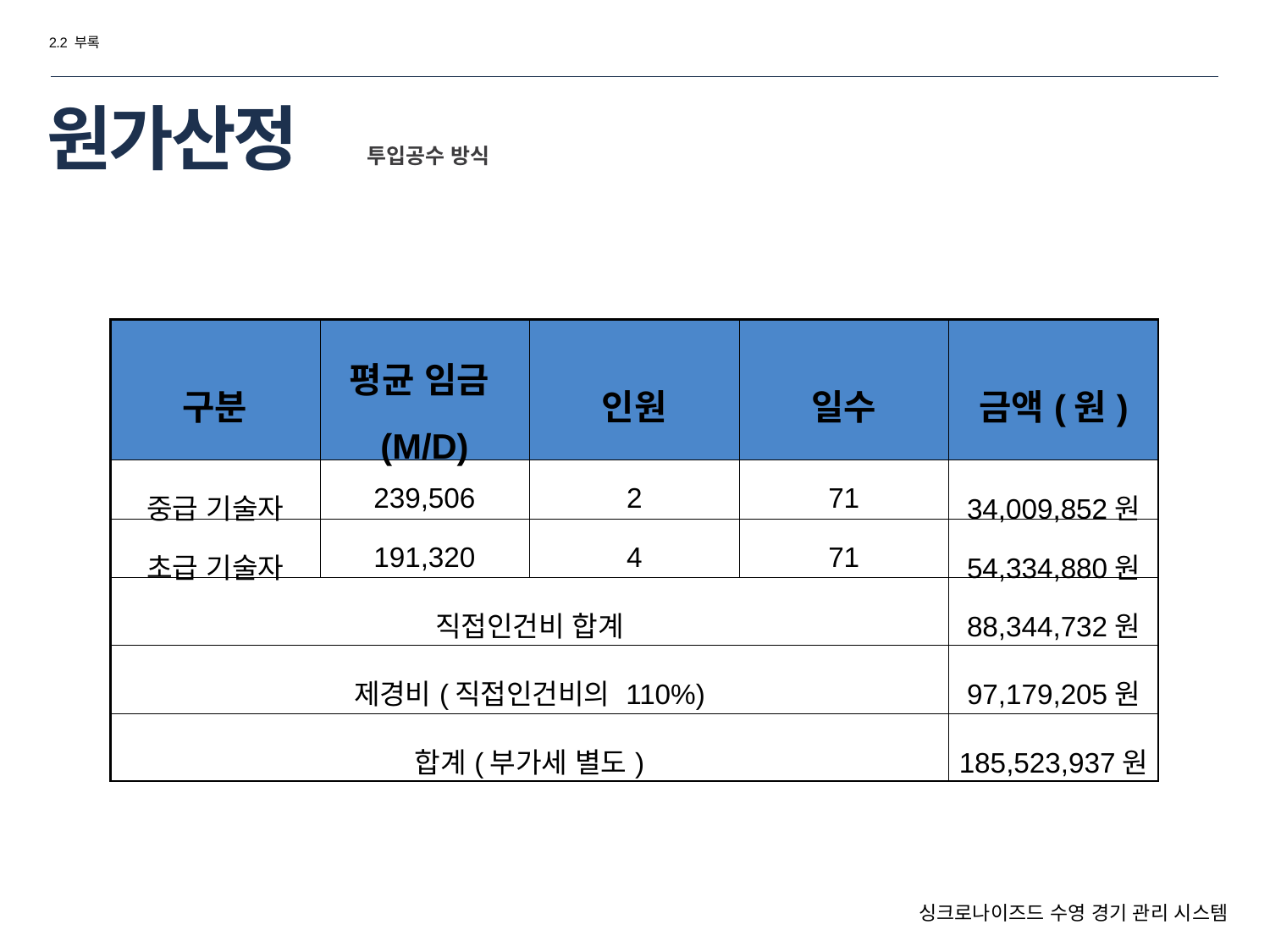

2.2 부록
# 원가산정
투입공수 방식
| 구분 | 평균 임금(M/D) | 인원 | 일수 | 금액(원) |
| --- | --- | --- | --- | --- |
| 중급 기술자 | 239,506 | 2 | 71 | 34,009,852원 |
| 초급 기술자 | 191,320 | 4 | 71 | 54,334,880원 |
| 직접인건비 합계 |  |  |  | 88,344,732원 |
| 제경비(직접인건비의 110%) |  |  |  | 97,179,205원 |
| 합계(부가세 별도) |  |  |  | 185,523,937원 |
싱크로나이즈드 수영 경기 관리 시스템